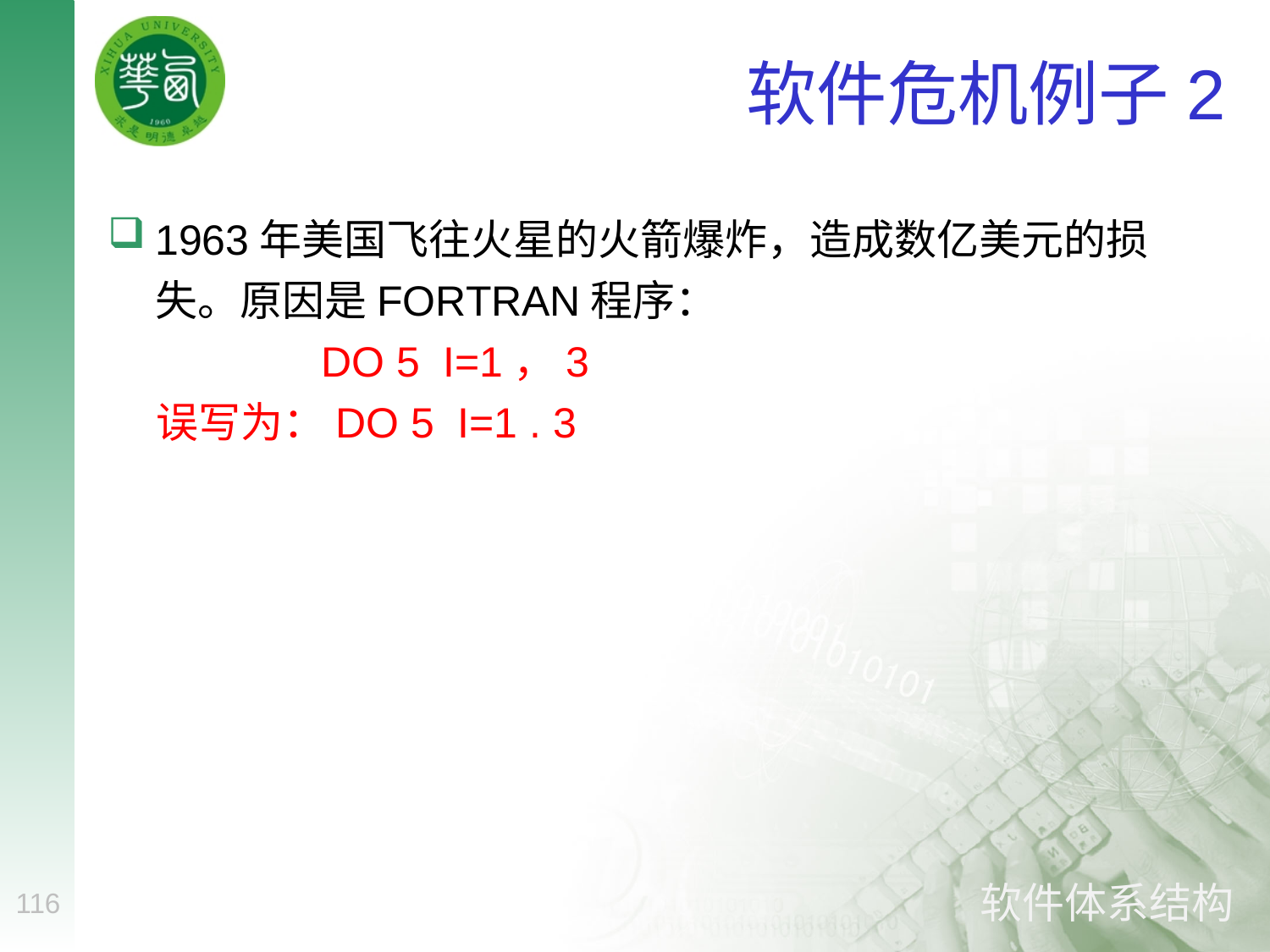

# 软件危机例子2
1963年美国飞往火星的火箭爆炸，造成数亿美元的损失。原因是FORTRAN程序：
                  DO 5  I=1，3
    误写为：DO 5  I=1 . 3

116